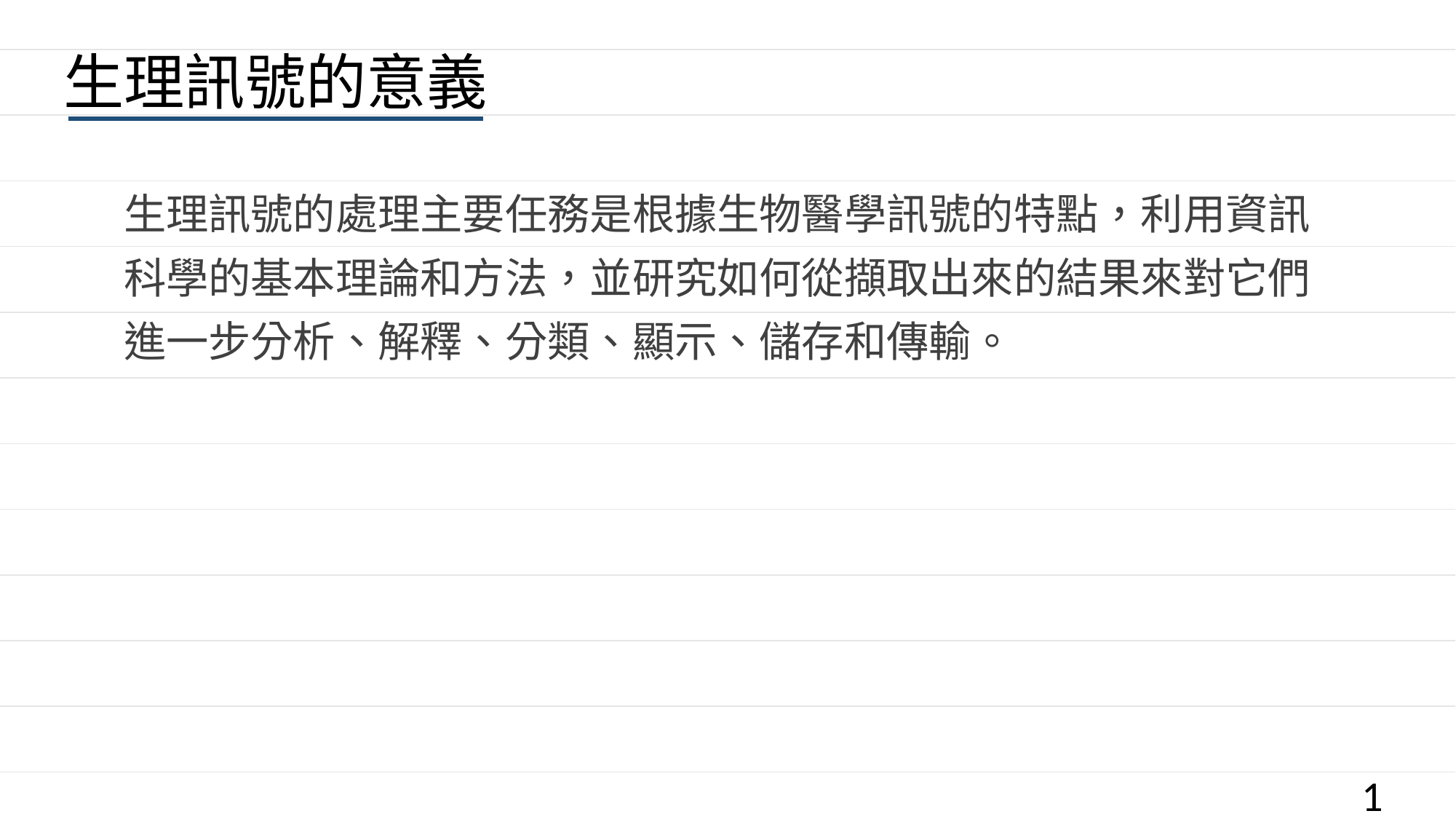

生理訊號的意義
生理訊號的處理主要任務是根據生物醫學訊號的特點，利用資訊科學的基本理論和方法，並研究如何從擷取出來的結果來對它們進一步分析、解釋、分類、顯示、儲存和傳輸。
1